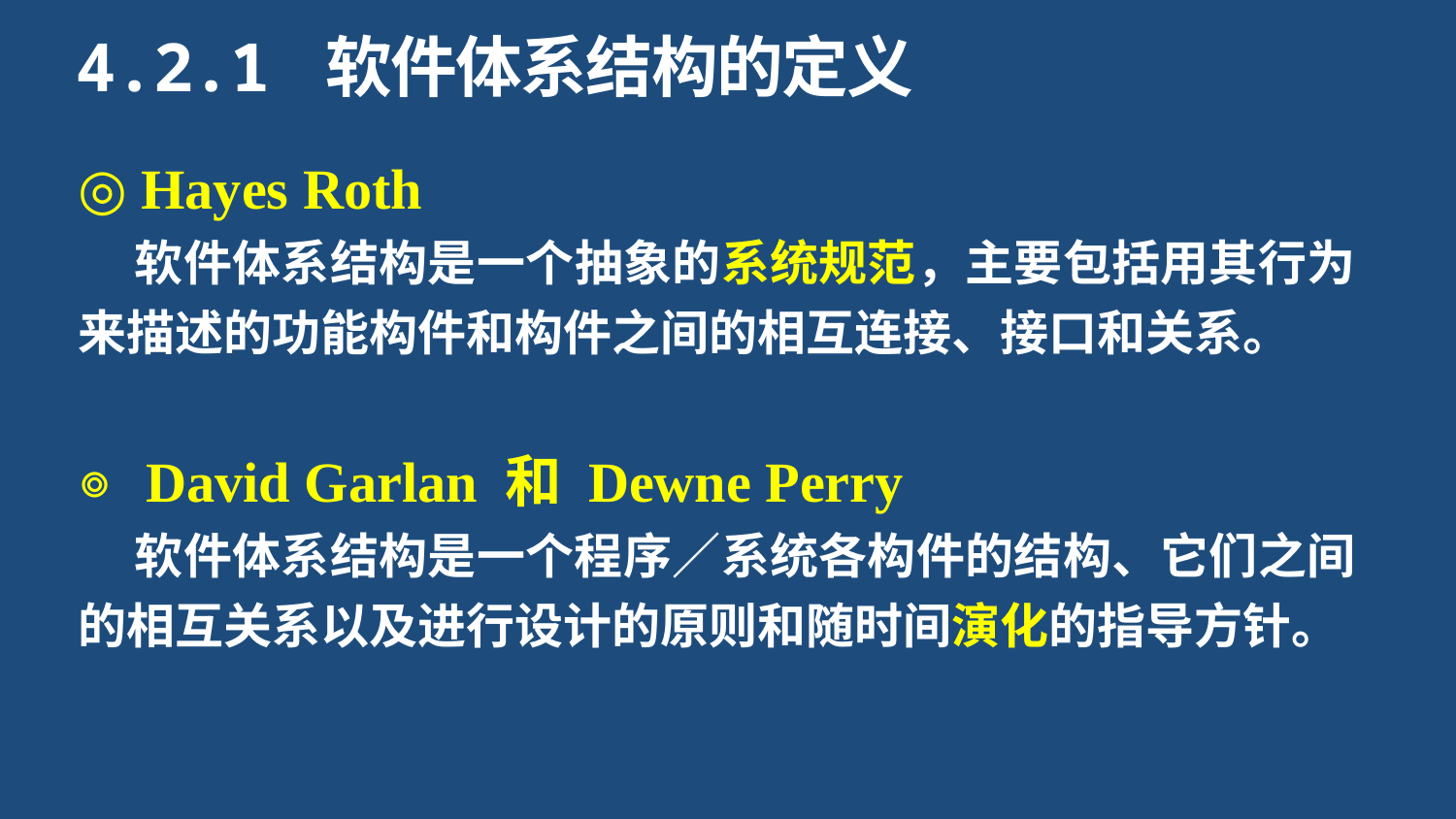

4.2.1 软件体系结构的定义
◎ Hayes Roth
    软件体系结构是一个抽象的系统规范，主要包括用其行为来描述的功能构件和构件之间的相互连接、接口和关系。
◎ David Garlan 和 Dewne Perry
    软件体系结构是一个程序／系统各构件的结构、它们之间的相互关系以及进行设计的原则和随时间演化的指导方针。